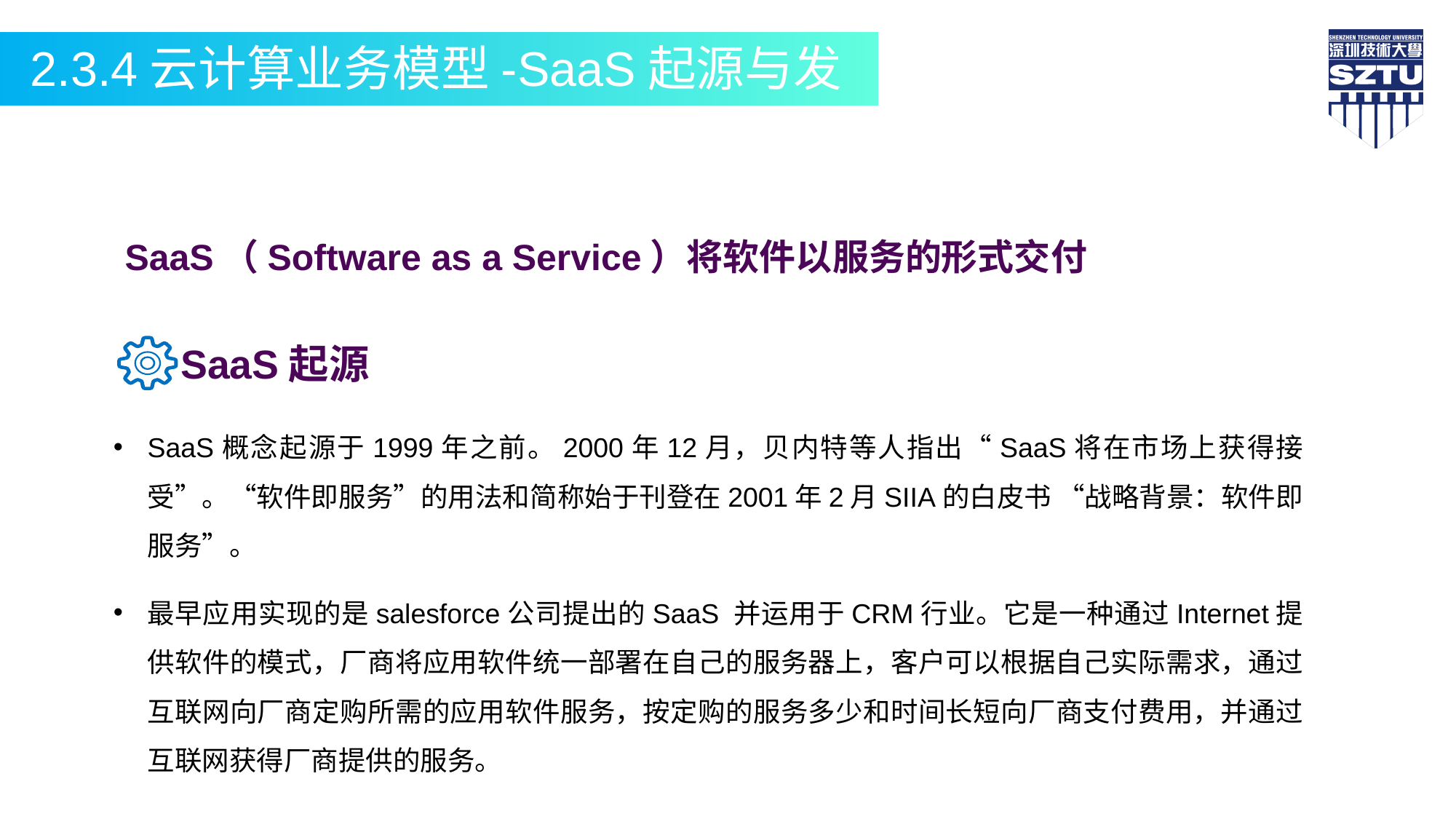

2.3.4云计算业务模型-SaaS起源与发展
SaaS（Software as a Service）将软件以服务的形式交付
SaaS起源

SaaS概念起源于1999年之前。2000年12月，贝内特等人指出“SaaS将在市场上获得接受”。“软件即服务”的用法和简称始于刊登在2001年2月SIIA的白皮书 “战略背景：软件即服务”。
最早应用实现的是salesforce公司提出的SaaS 并运用于CRM行业。它是一种通过Internet提供软件的模式，厂商将应用软件统一部署在自己的服务器上，客户可以根据自己实际需求，通过互联网向厂商定购所需的应用软件服务，按定购的服务多少和时间长短向厂商支付费用，并通过互联网获得厂商提供的服务。